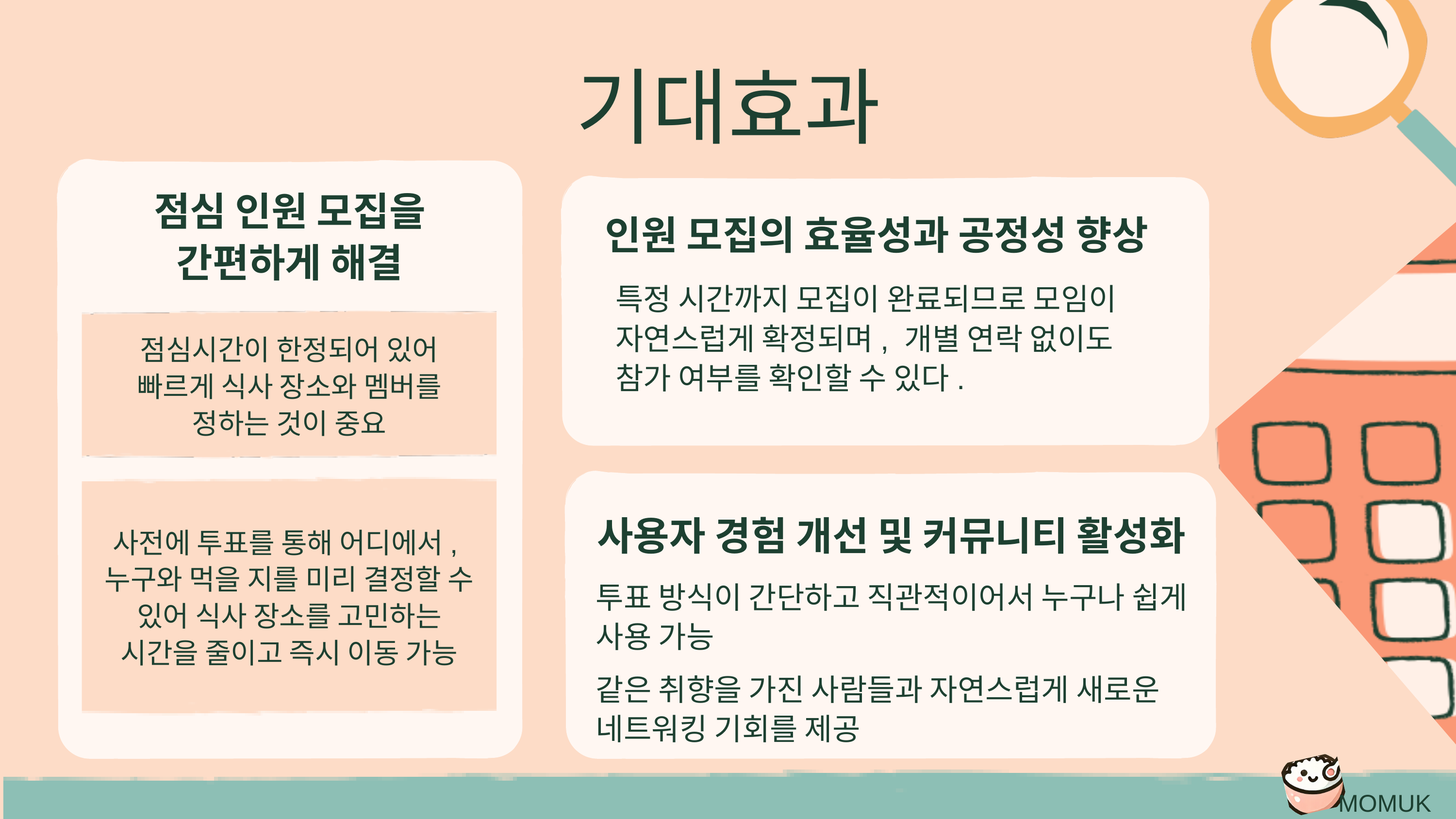

기대효과

점심 인원 모집을
간편하게 해결

인원 모집의 효율성과 공정성 향상

특정 시간까지 모집이 완료되므로 모임이 자연스럽게 확정되며, 개별 연락 없이도 참가 여부를 확인할 수 있다.

점심시간이 한정되어 있어 빠르게 식사 장소와 멤버를 정하는 것이 중요

 사용자 경험 개선 및 커뮤니티 활성화
사전에 투표를 통해 어디에서,
누구와 먹을 지를 미리 결정할 수 있어 식사 장소를 고민하는 시간을 줄이고 즉시 이동 가능
투표 방식이 간단하고 직관적이어서 누구나 쉽게 사용 가능

같은 취향을 가진 사람들과 자연스럽게 새로운 네트워킹 기회를 제공

MOMUK